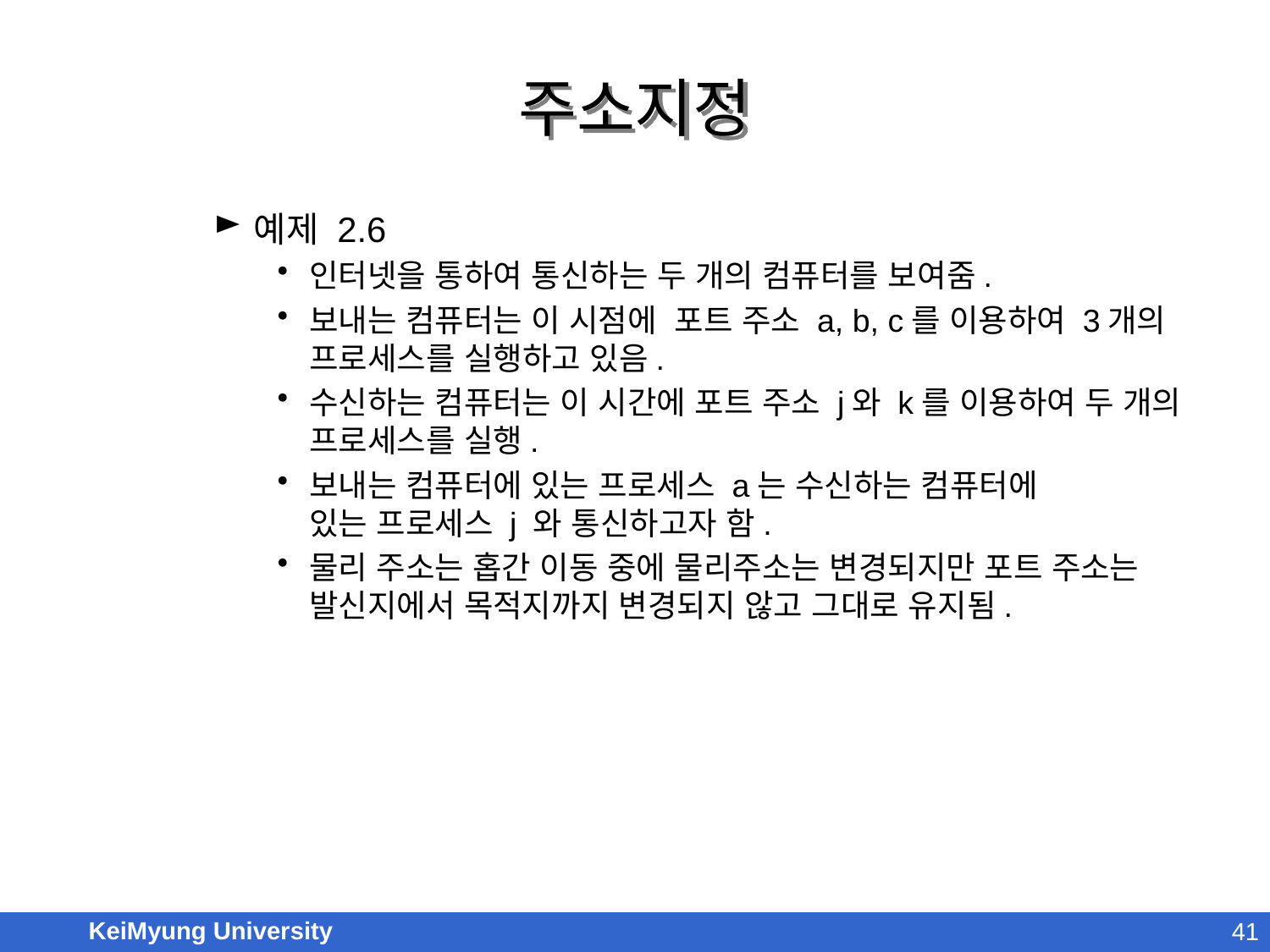

# 주소지정
예제 2.6
인터넷을 통하여 통신하는 두 개의 컴퓨터를 보여줌.
보내는 컴퓨터는 이 시점에  포트 주소 a, b, c를 이용하여 3개의 프로세스를 실행하고 있음.
수신하는 컴퓨터는 이 시간에 포트 주소 j와 k를 이용하여 두 개의 프로세스를 실행.
보내는 컴퓨터에 있는 프로세스 a는 수신하는 컴퓨터에
있는 프로세스 j 와 통신하고자 함.
물리 주소는 홉간 이동 중에 물리주소는 변경되지만 포트 주소는 발신지에서 목적지까지 변경되지 않고 그대로 유지됨.

41